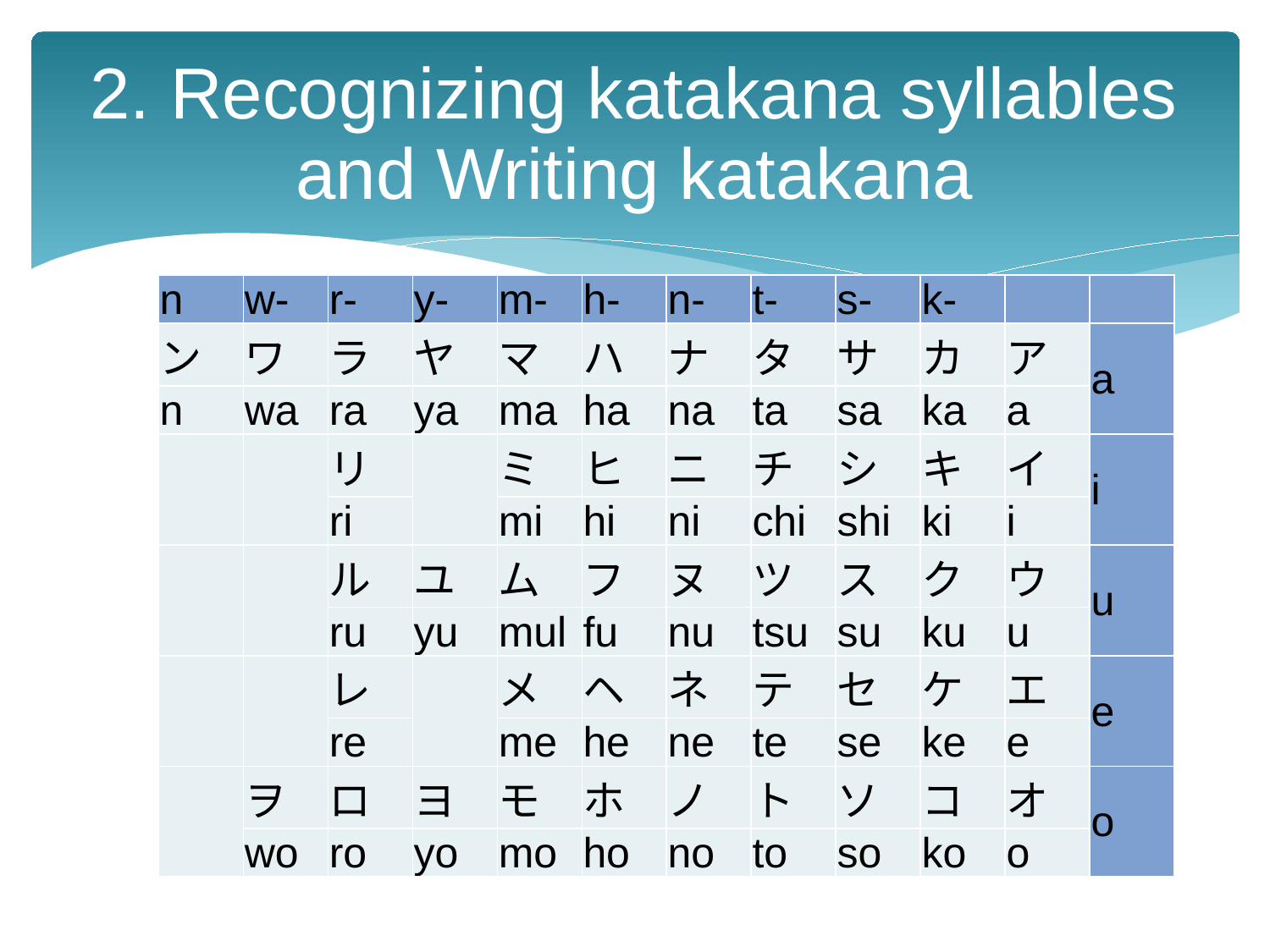

# 2. Recognizing katakana syllables and Writing katakana
| n | w- | r- | y- | m- | h- | n- | t- | s- | k- |  |  |
| --- | --- | --- | --- | --- | --- | --- | --- | --- | --- | --- | --- |
| ン | ワ | ラ | ヤ | マ | ハ | ナ | タ | サ | カ | ア | a |
| n | wa | ra | ya | ma | ha | na | ta | sa | ka | a |  |
|  |  | リ |  | ミ | ヒ | ニ | チ | シ | キ | イ | i |
|  |  | ri |  | mi | hi | ni | chi | shi | ki | i |  |
|  |  | ル | ユ | ム | フ | ヌ | ツ | ス | ク | ウ | u |
|  |  | ru | yu | mul | fu | nu | tsu | su | ku | u |  |
|  |  | レ |  | メ | ヘ | ネ | テ | セ | ケ | エ | e |
|  |  | re |  | me | he | ne | te | se | ke | e |  |
|  | ヲ | ロ | ヨ | モ | ホ | ノ | ト | ソ | コ | オ | o |
|  | wo | ro | yo | mo | ho | no | to | so | ko | o |  |